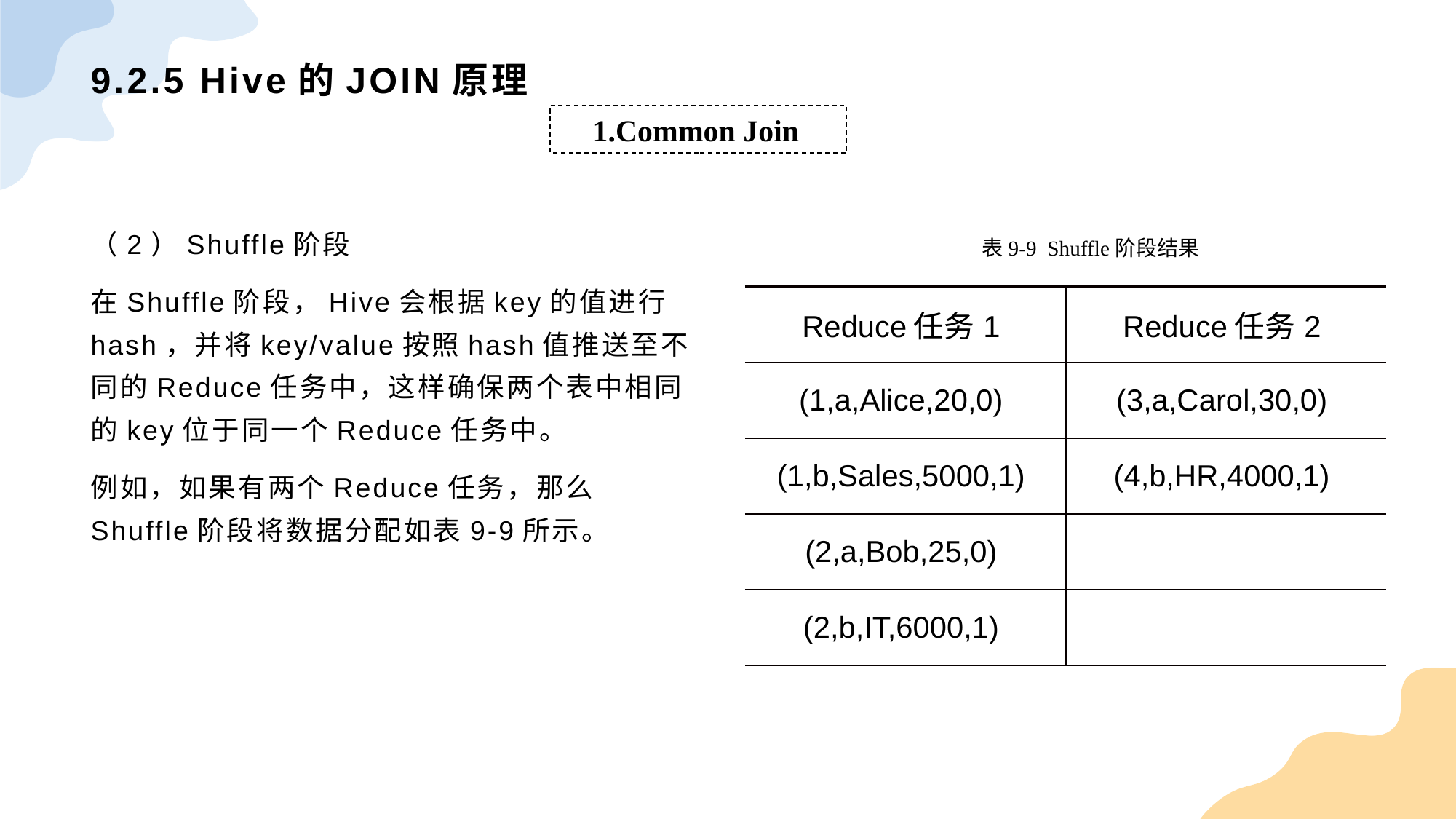

# 9.2.5 Hive的JOIN原理
1.Common Join
（2）Shuffle阶段
在Shuffle阶段，Hive会根据key的值进行hash，并将key/value按照hash值推送至不同的Reduce任务中，这样确保两个表中相同的key位于同一个Reduce任务中。
例如，如果有两个Reduce任务，那么Shuffle阶段将数据分配如表9-9所示。
表9-9  Shuffle阶段结果
| Reduce任务1 | Reduce任务2 |
| --- | --- |
| (1,a,Alice,20,0) | (3,a,Carol,30,0) |
| (1,b,Sales,5000,1) | (4,b,HR,4000,1) |
| (2,a,Bob,25,0) |  |
| (2,b,IT,6000,1) |  |